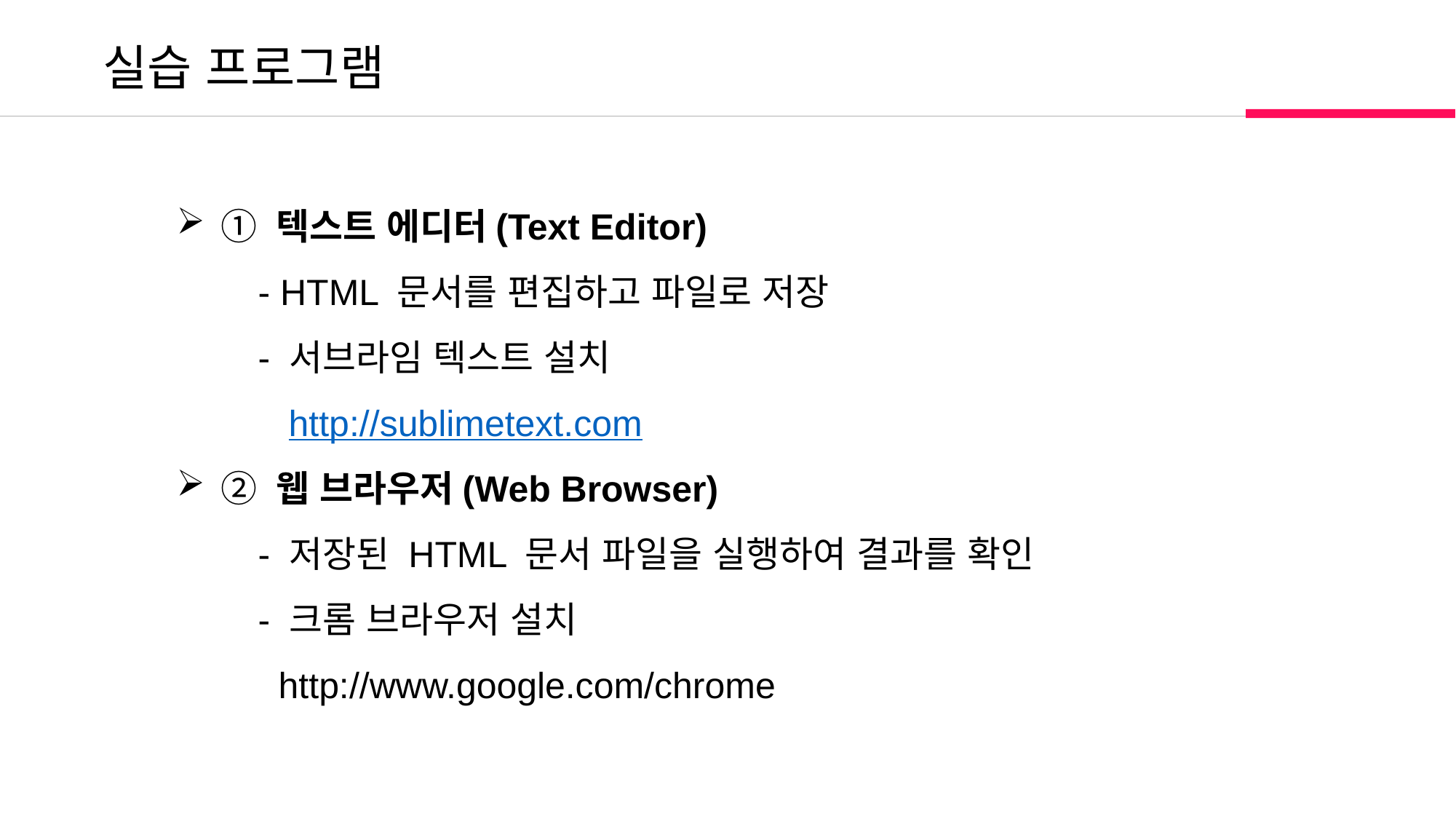

실습 프로그램

 ① 텍스트 에디터(Text Editor)
        - HTML 문서를 편집하고 파일로 저장
        - 서브라임 텍스트 설치
           http://sublimetext.com
 ② 웹 브라우저(Web Browser)
        - 저장된 HTML 문서 파일을 실행하여 결과를 확인
        - 크롬 브라우저 설치
          http://www.google.com/chrome